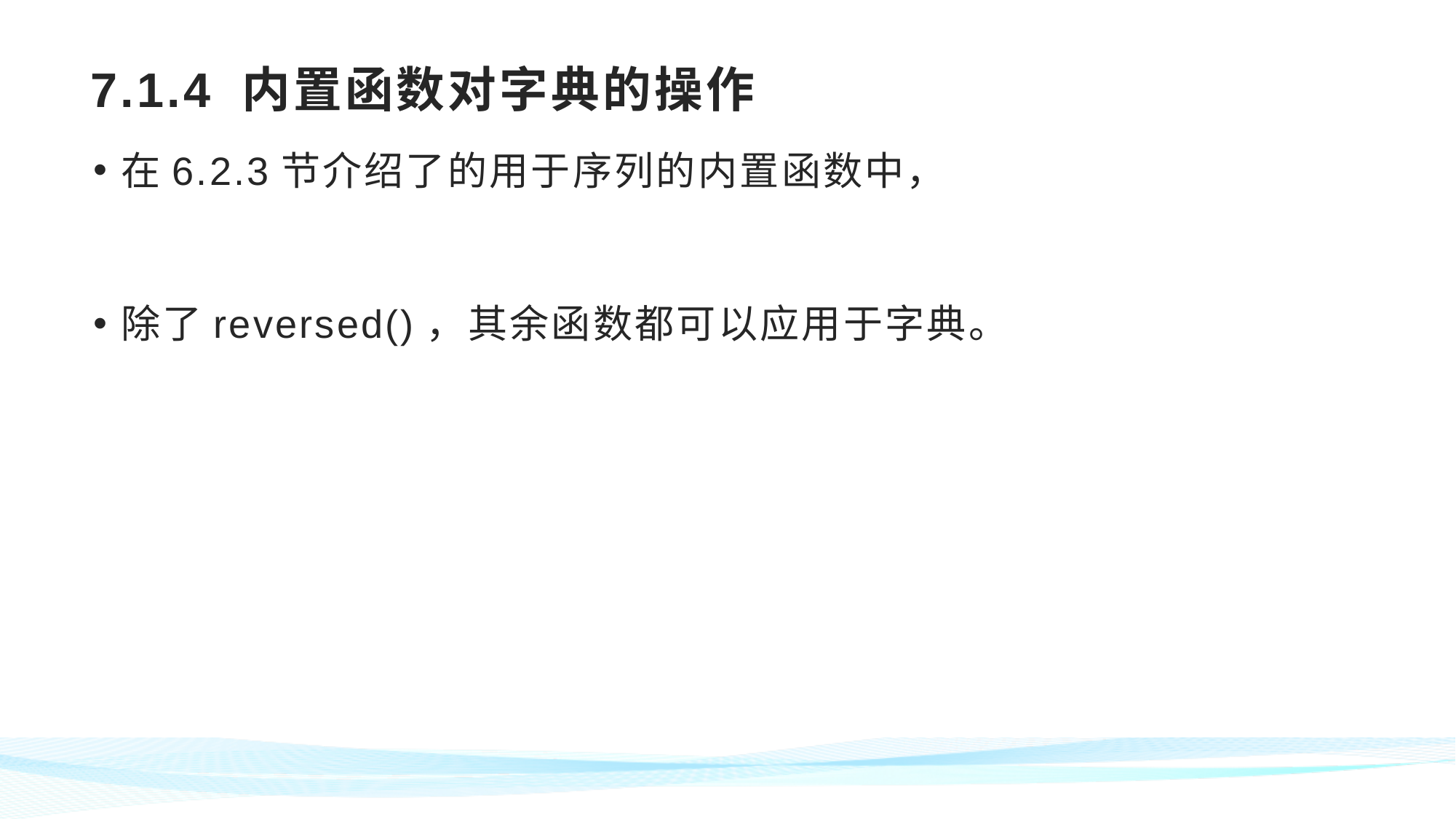

# 7.1.4 内置函数对字典的操作
在6.2.3节介绍了的用于序列的内置函数中，

除了reversed()，其余函数都可以应用于字典。
19